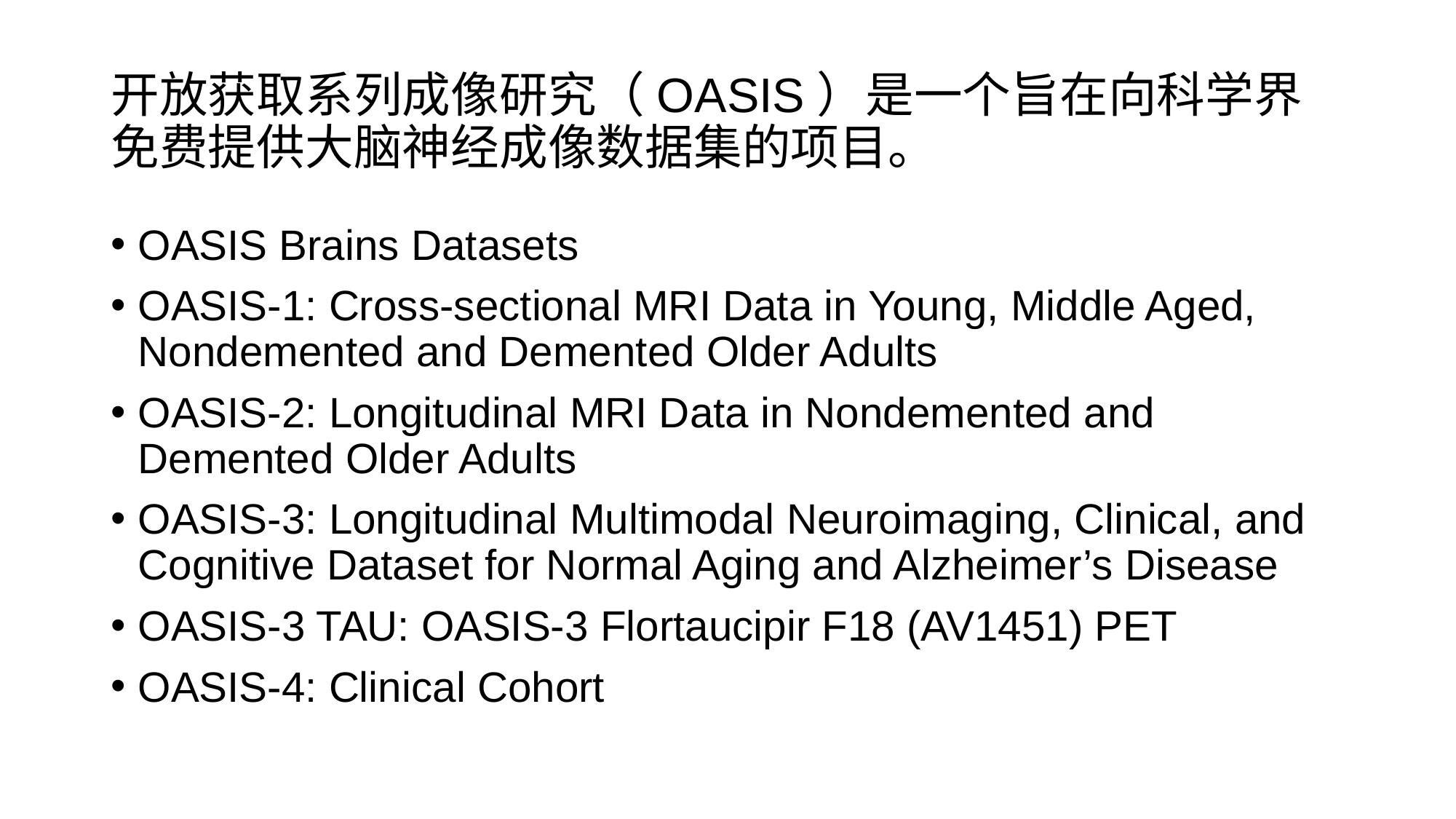

# 开放获取系列成像研究（OASIS）是一个旨在向科学界免费提供大脑神经成像数据集的项目。
OASIS Brains Datasets
OASIS-1: Cross-sectional MRI Data in Young, Middle Aged, Nondemented and Demented Older Adults
OASIS-2: Longitudinal MRI Data in Nondemented and Demented Older Adults
OASIS-3: Longitudinal Multimodal Neuroimaging, Clinical, and Cognitive Dataset for Normal Aging and Alzheimer’s Disease
OASIS-3 TAU: OASIS-3 Flortaucipir F18 (AV1451) PET
OASIS-4: Clinical Cohort